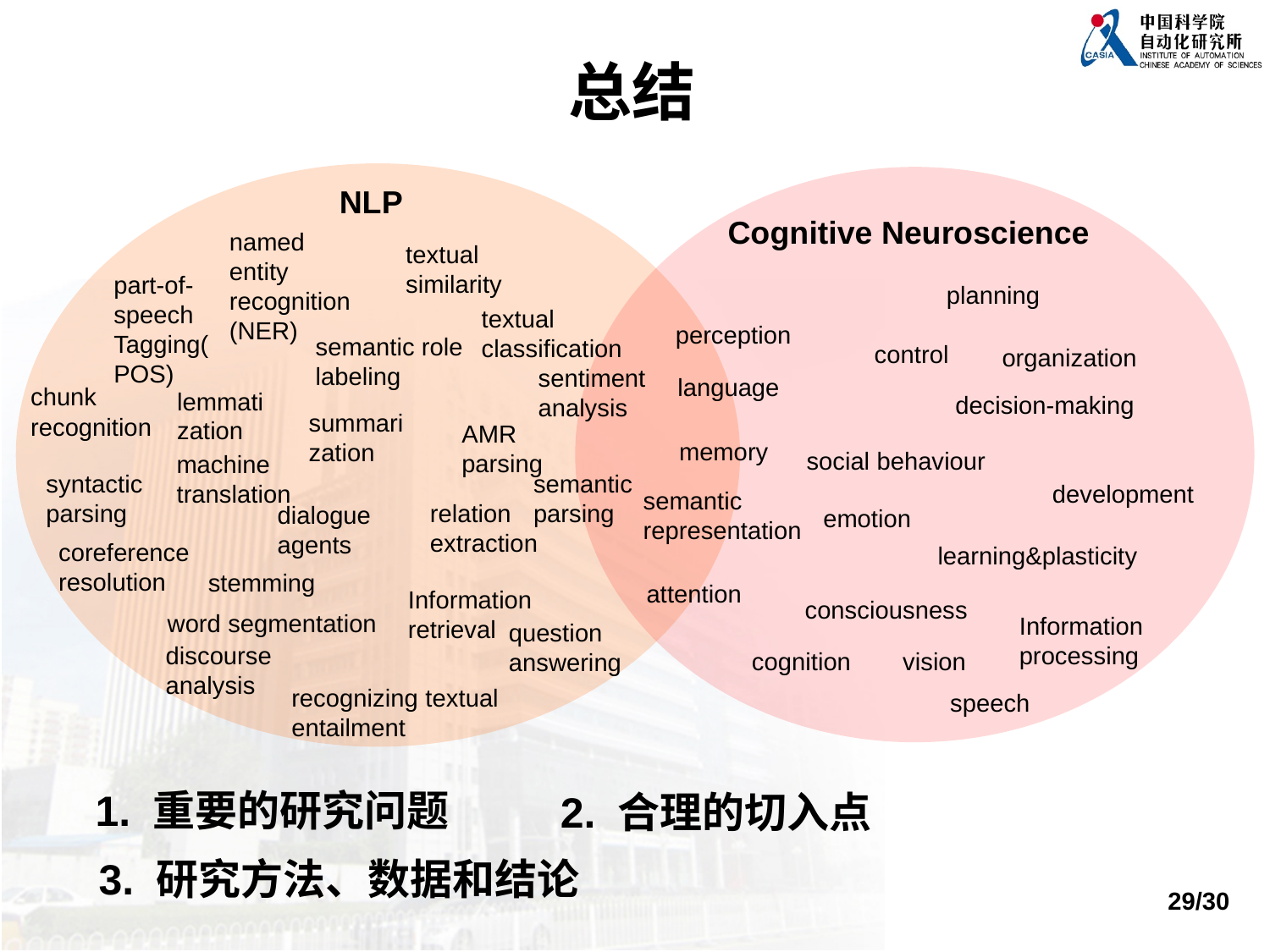

总结

NLP
Cognitive Neuroscience
named entity
recognition (NER)
textual similarity
part-of-speech
Tagging(POS)
planning
textual classification
perception
semantic role labeling
control
organization
sentiment analysis
language
chunk recognition
lemmatization
decision-making
summarization
AMR parsing
memory
social behaviour
machine translation
syntactic parsing
semantic parsing
development
semantic representation
relation extraction
dialogue agents
emotion
coreference resolution
learning&plasticity
stemming
attention
Information retrieval
consciousness
word segmentation
Information processing
question answering
discourse analysis
vision
cognition
recognizing textual entailment
speech
1. 重要的研究问题
2. 合理的切入点
3. 研究方法、数据和结论
29/30